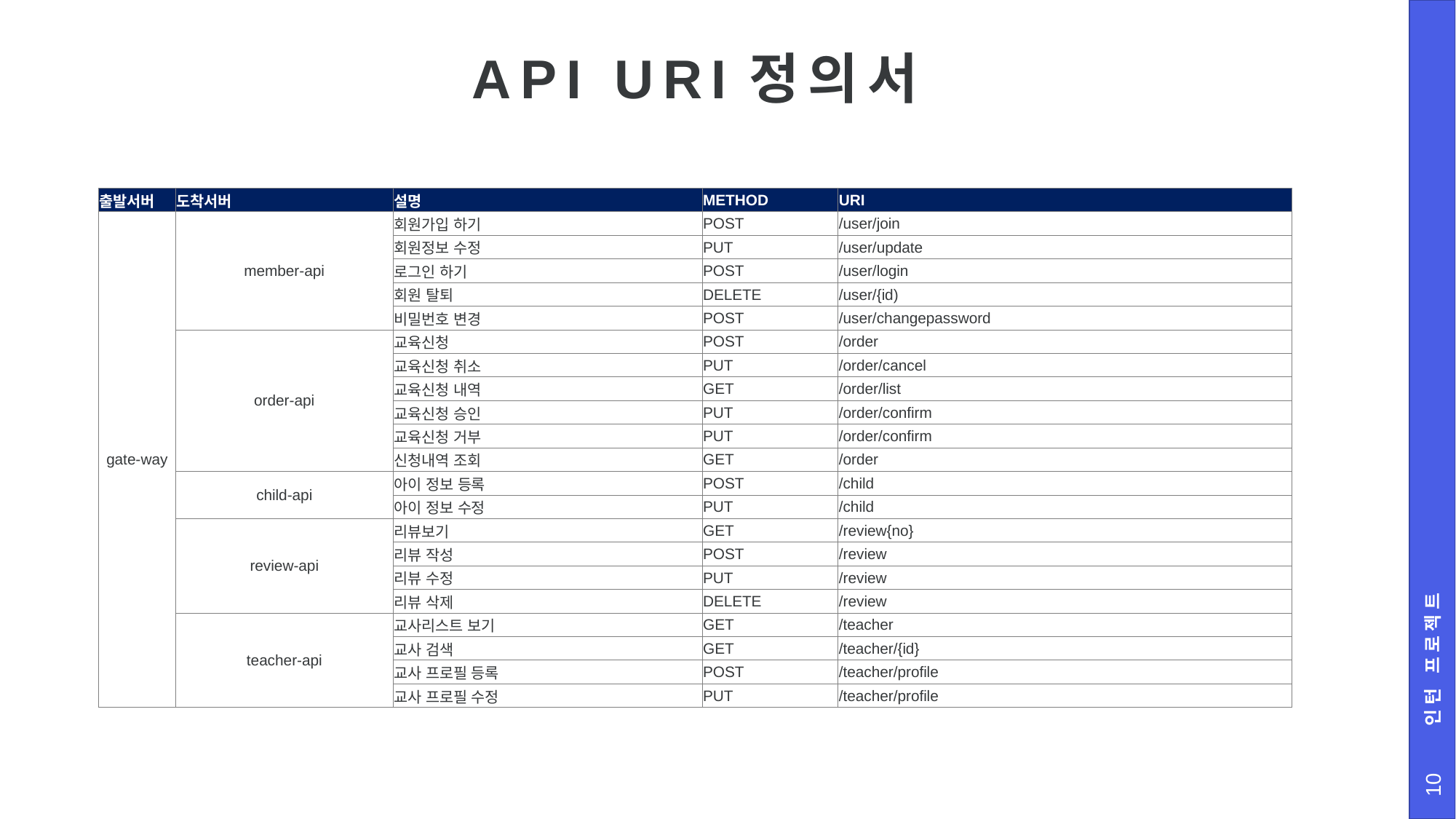

# API uri정의서
| 출발서버 | 도착서버 | 설명 | METHOD | URI |
| --- | --- | --- | --- | --- |
| gate-way | member-api | 회원가입 하기 | POST | /user/join |
|  |  | 회원정보 수정 | PUT | /user/update |
|  |  | 로그인 하기 | POST | /user/login |
|  |  | 회원 탈퇴 | DELETE | /user/{id) |
|  |  | 비밀번호 변경 | POST | /user/changepassword |
|  | order-api | 교육신청 | POST | /order |
|  |  | 교육신청 취소 | PUT | /order/cancel |
|  |  | 교육신청 내역 | GET | /order/list |
|  |  | 교육신청 승인 | PUT | /order/confirm |
|  |  | 교육신청 거부 | PUT | /order/confirm |
|  |  | 신청내역 조회 | GET | /order |
|  | child-api | 아이 정보 등록 | POST | /child |
|  |  | 아이 정보 수정 | PUT | /child |
|  | review-api | 리뷰보기 | GET | /review{no} |
|  |  | 리뷰 작성 | POST | /review |
|  |  | 리뷰 수정 | PUT | /review |
|  |  | 리뷰 삭제 | DELETE | /review |
|  | teacher-api | 교사리스트 보기 | GET | /teacher |
|  |  | 교사 검색 | GET | /teacher/{id} |
|  |  | 교사 프로필 등록 | POST | /teacher/profile |
|  |  | 교사 프로필 수정 | PUT | /teacher/profile |
인턴 프로젝트
10